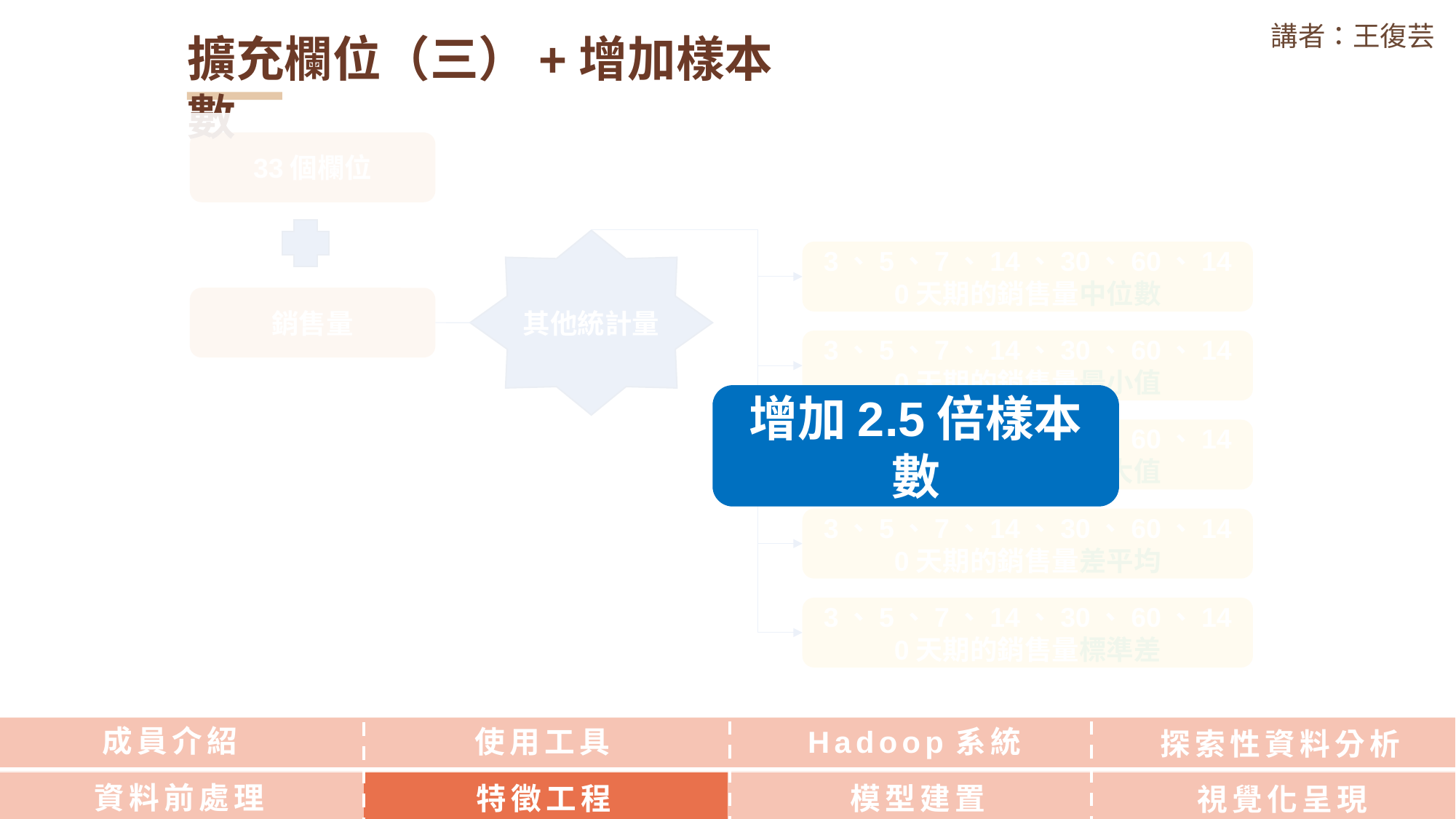

講者：王復芸
擴充欄位（三）+增加樣本數

33個欄位

其他統計量
3、5、7、14、30、60、140天期的銷售量中位數
銷售量
3、5、7、14、30、60、140天期的銷售量最小值
增加2.5倍樣本數

3、5、7、14、30、60、140天期的銷售量最大值
3、5、7、14、30、60、140天期的銷售量差平均
3、5、7、14、30、60、140天期的銷售量標準差

成員介紹
使用工具
Hadoop系統
探索性資料分析
資料前處理
特徵工程
模型建置
視覺化呈現